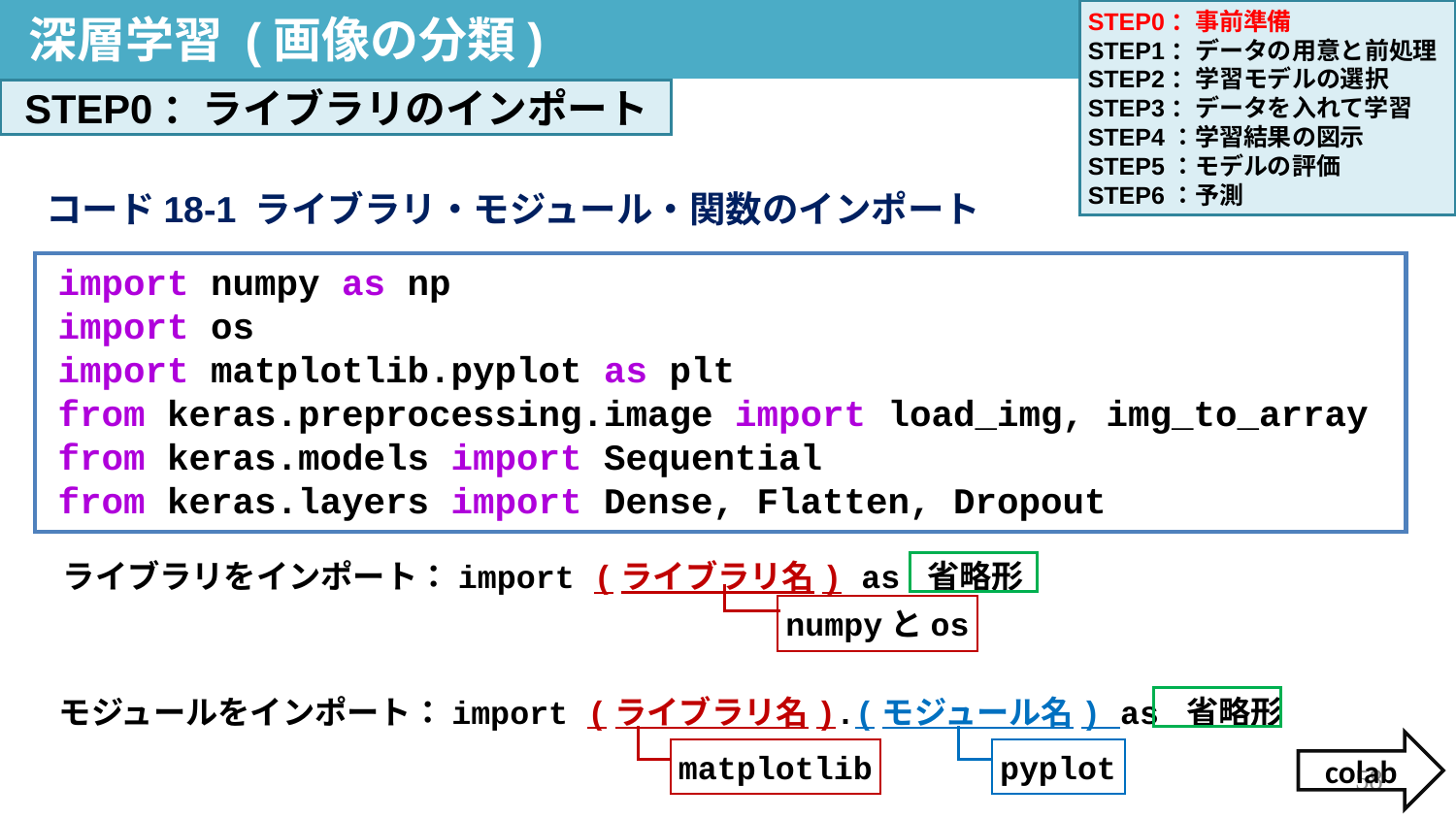

深層学習 (画像の分類)
STEP0：事前準備
STEP1：データの用意と前処理
STEP2：学習モデルの選択
STEP3：データを入れて学習
STEP4：学習結果の図示
STEP5：モデルの評価
STEP6：予測
決定木分析
STEP0：ライブラリのインポート
コード18-1 ライブラリ・モジュール・関数のインポート
import numpy as np
import os
import matplotlib.pyplot as plt
from keras.preprocessing.image import load_img, img_to_array
from keras.models import Sequential
from keras.layers import Dense, Flatten, Dropout
ライブラリをインポート：import (ライブラリ名) as 省略形

numpyとos
モジュールをインポート：import (ライブラリ名).(モジュール名) as 省略形

colab
pyplot
matplotlib
58